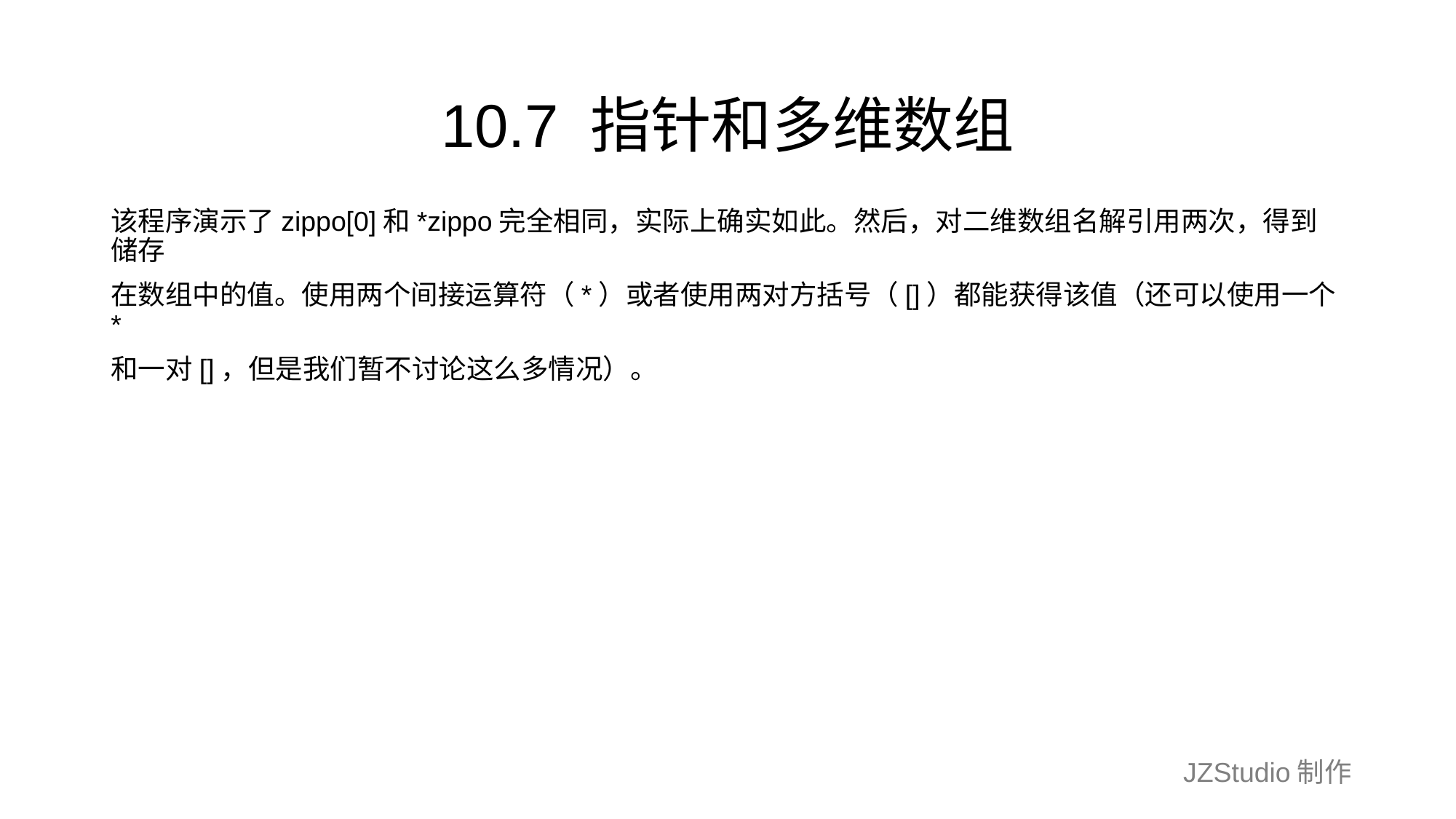

# 10.7 指针和多维数组
该程序演示了zippo[0]和*zippo完全相同，实际上确实如此。然后，对二维数组名解引用两次，得到储存
在数组中的值。使用两个间接运算符（*）或者使用两对方括号（[]）都能获得该值（还可以使用一个*
和一对[]，但是我们暂不讨论这么多情况）。